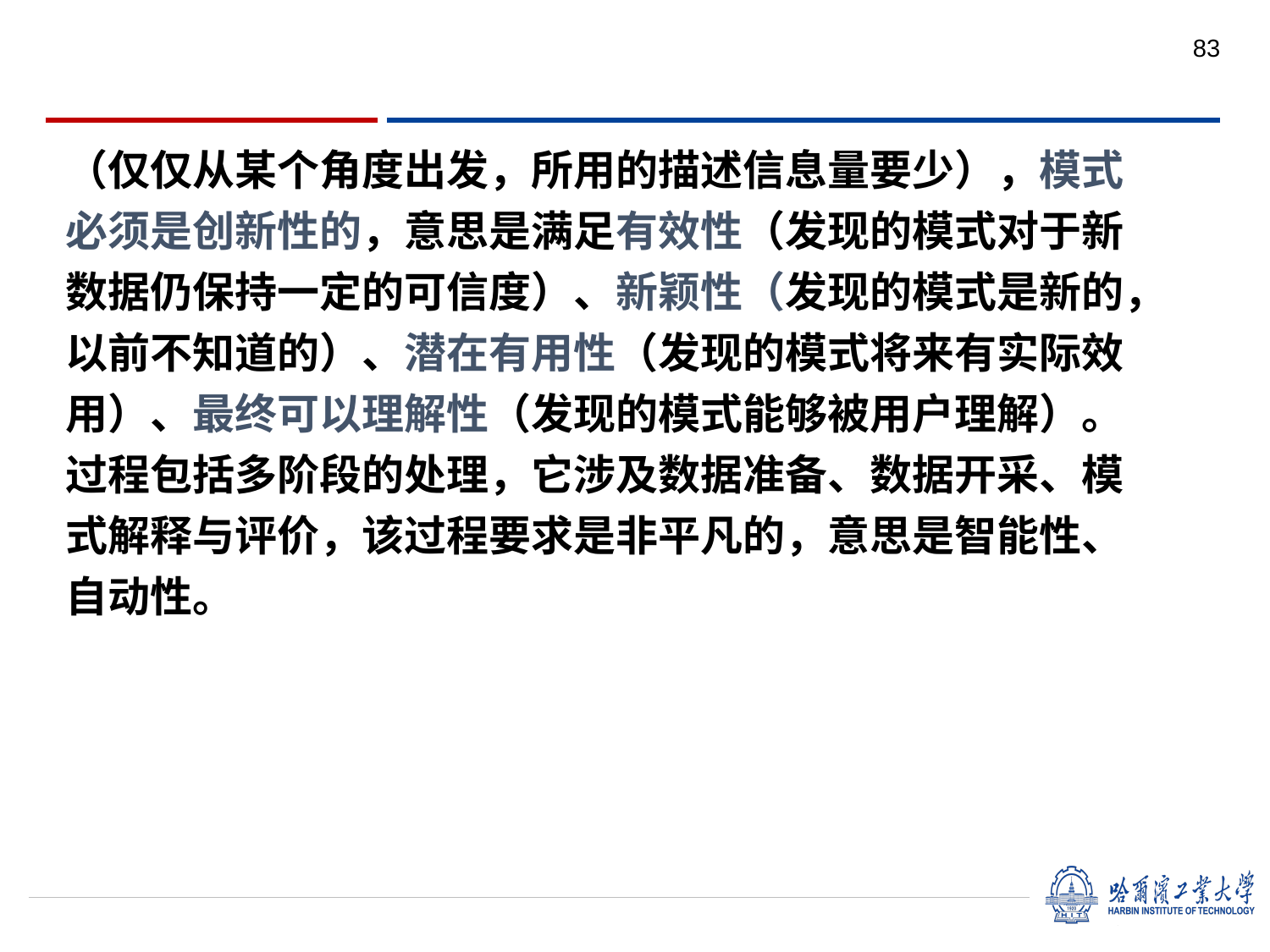

83
（仅仅从某个角度出发，所用的描述信息量要少），模式必须是创新性的，意思是满足有效性（发现的模式对于新数据仍保持一定的可信度）、新颖性（发现的模式是新的，以前不知道的）、潜在有用性（发现的模式将来有实际效用）、最终可以理解性（发现的模式能够被用户理解）。过程包括多阶段的处理，它涉及数据准备、数据开采、模式解释与评价，该过程要求是非平凡的，意思是智能性、自动性。